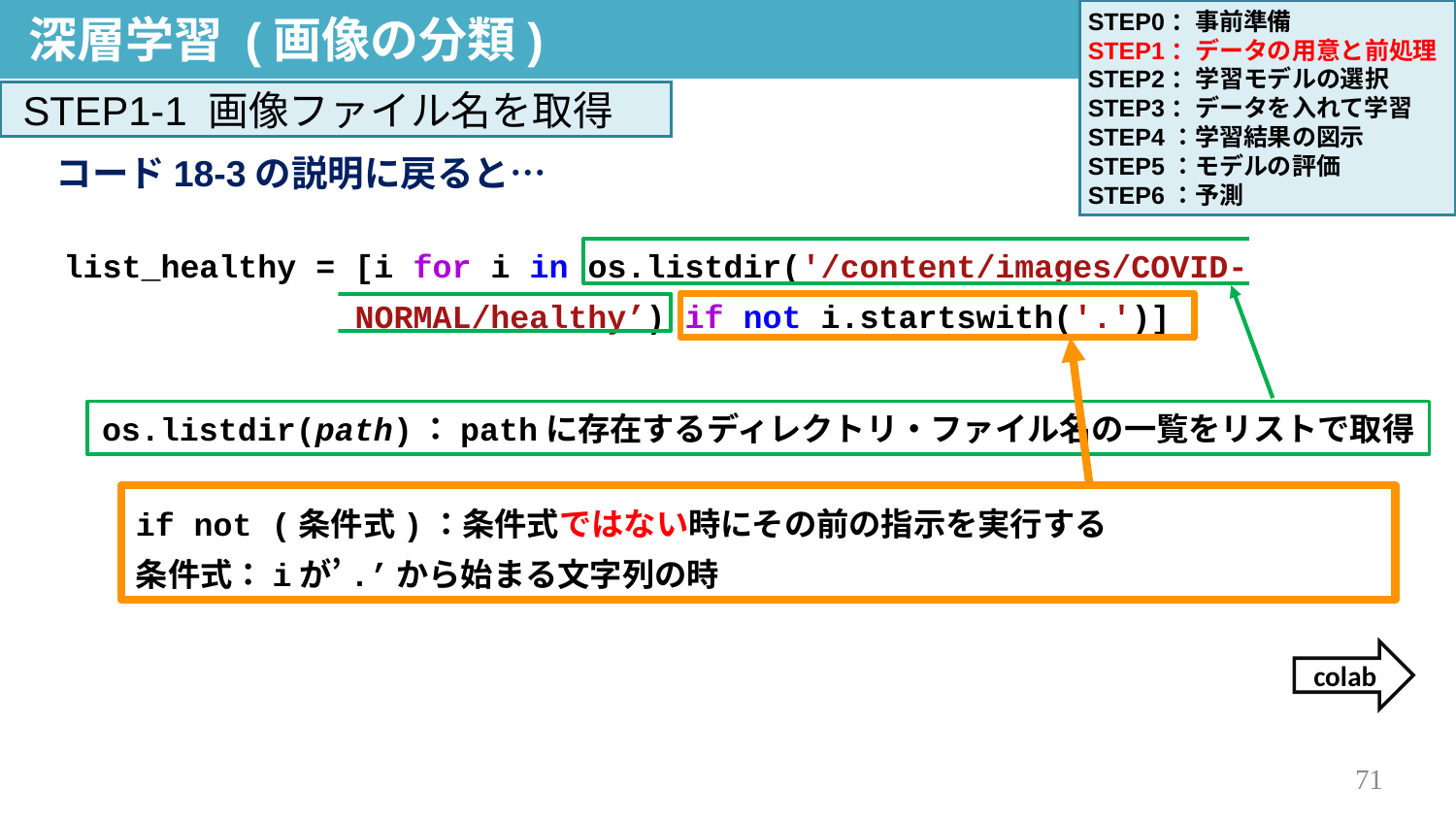

深層学習 (画像の分類)
STEP0：事前準備
STEP1：データの用意と前処理
STEP2：学習モデルの選択
STEP3：データを入れて学習
STEP4：学習結果の図示
STEP5：モデルの評価
STEP6：予測
決定木分析
STEP1-1 画像ファイル名を取得
コード18-3の説明に戻ると…
list_healthy = [i for i in os.listdir('/content/images/COVID-		NORMAL/healthy’) if not i.startswith('.')]

os.listdir(path)：pathに存在するディレクトリ・ファイル名の一覧をリストで取得
if not (条件式)：条件式ではない時にその前の指示を実行する
条件式：iが’.’から始まる文字列の時
colab
71